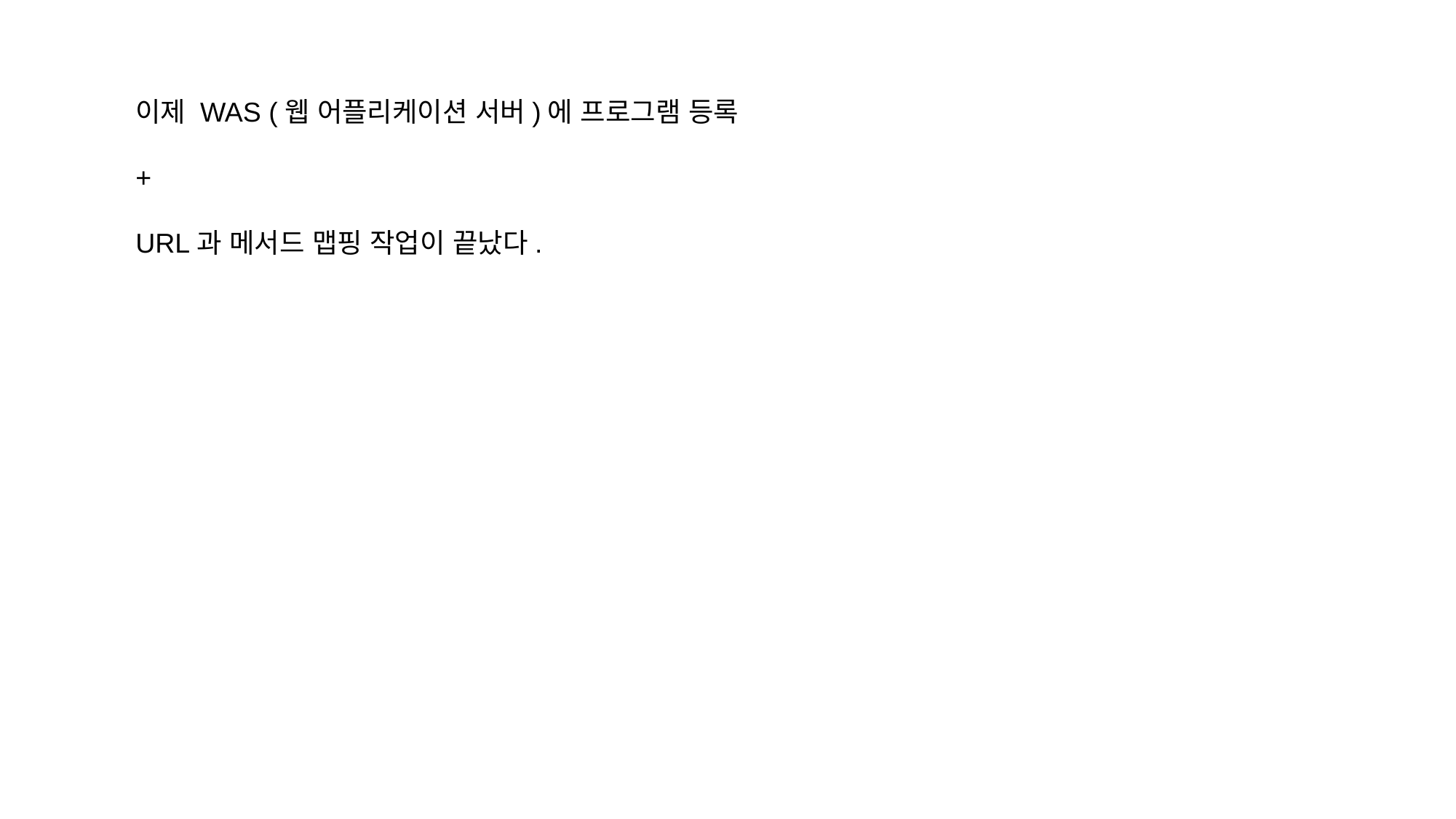

이제 WAS (웹 어플리케이션 서버)에 프로그램 등록

+

URL과 메서드 맵핑 작업이 끝났다.